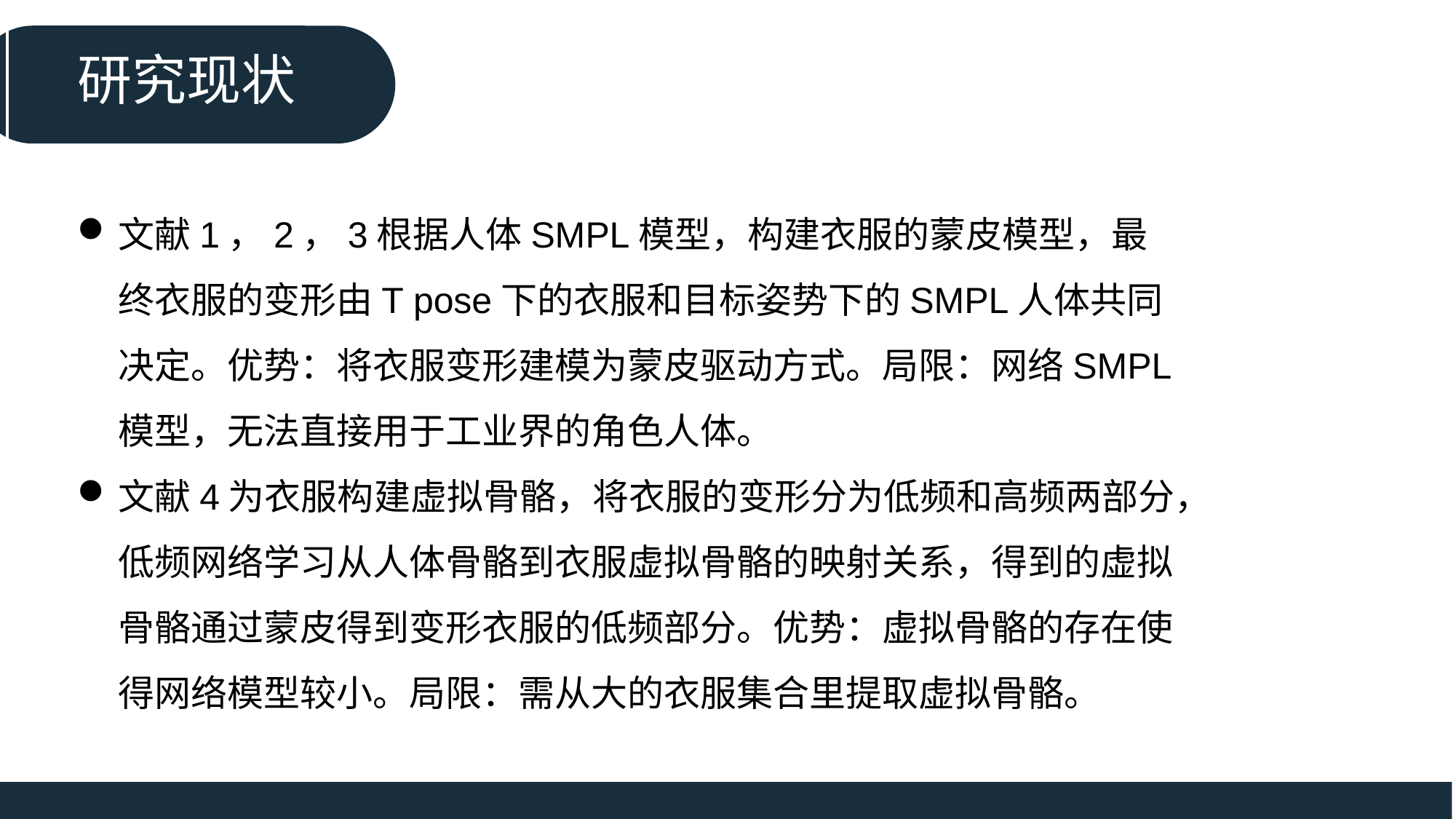

研究现状
文献1，2，3根据人体SMPL模型，构建衣服的蒙皮模型，最终衣服的变形由T pose下的衣服和目标姿势下的SMPL人体共同决定。优势：将衣服变形建模为蒙皮驱动方式。局限：网络SMPL模型，无法直接用于工业界的角色人体。
文献4为衣服构建虚拟骨骼，将衣服的变形分为低频和高频两部分，低频网络学习从人体骨骼到衣服虚拟骨骼的映射关系，得到的虚拟骨骼通过蒙皮得到变形衣服的低频部分。优势：虚拟骨骼的存在使得网络模型较小。局限：需从大的衣服集合里提取虚拟骨骼。